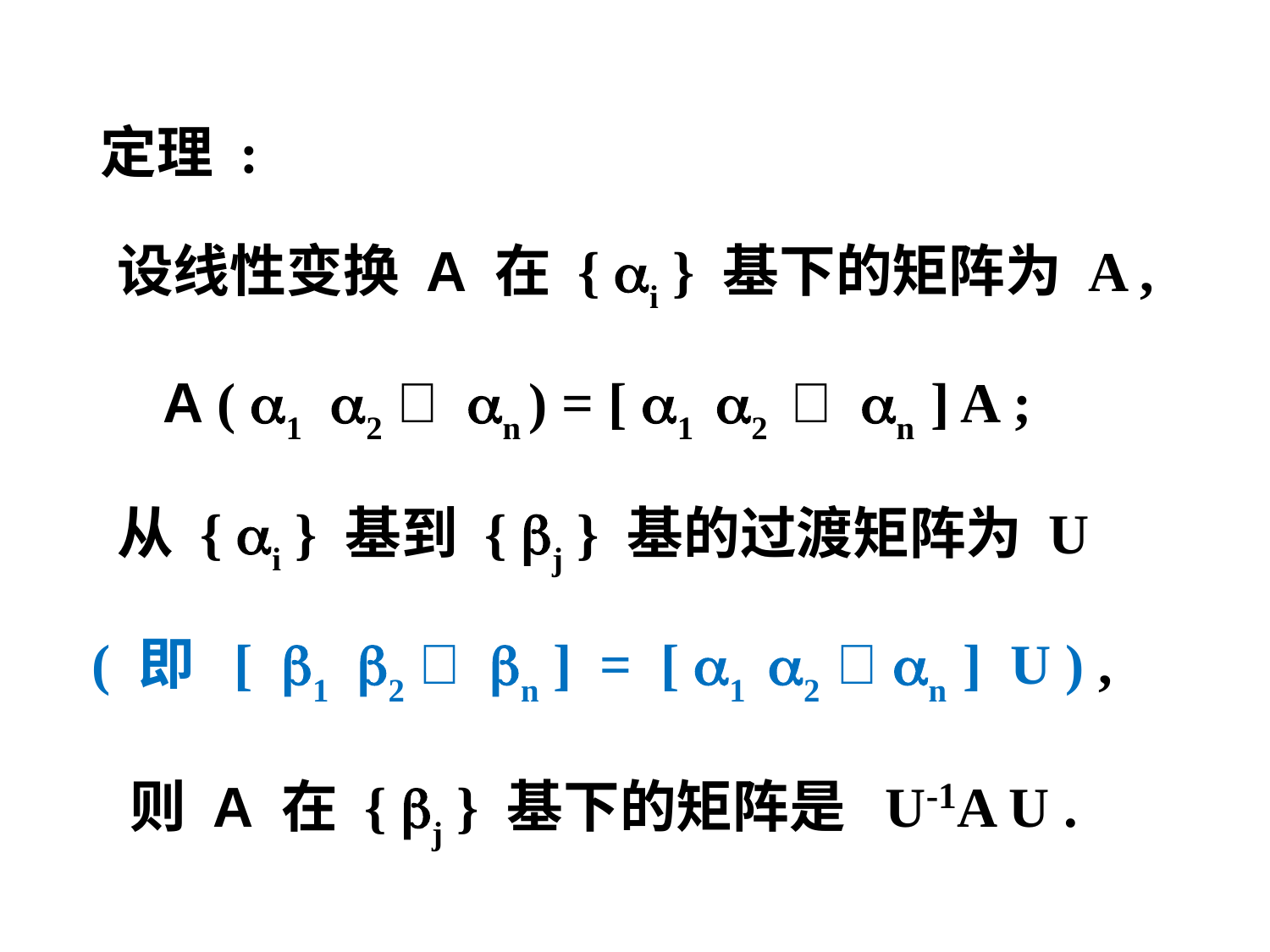

定理 :
  设线性变换 A 在 { αi } 基下的矩阵为 A ,
      A ( α1  α2 …  αn ) = [ α1  α2  …  αn  ] A ;
  从 { αi } 基到 { βj } 基的过渡矩阵为 U
 ( 即  [  β1  β2 …  βn ]  =  [ α1  α2  … αn  ]  U ) ,
   则 A 在 { βj } 基下的矩阵是  U-1A U .